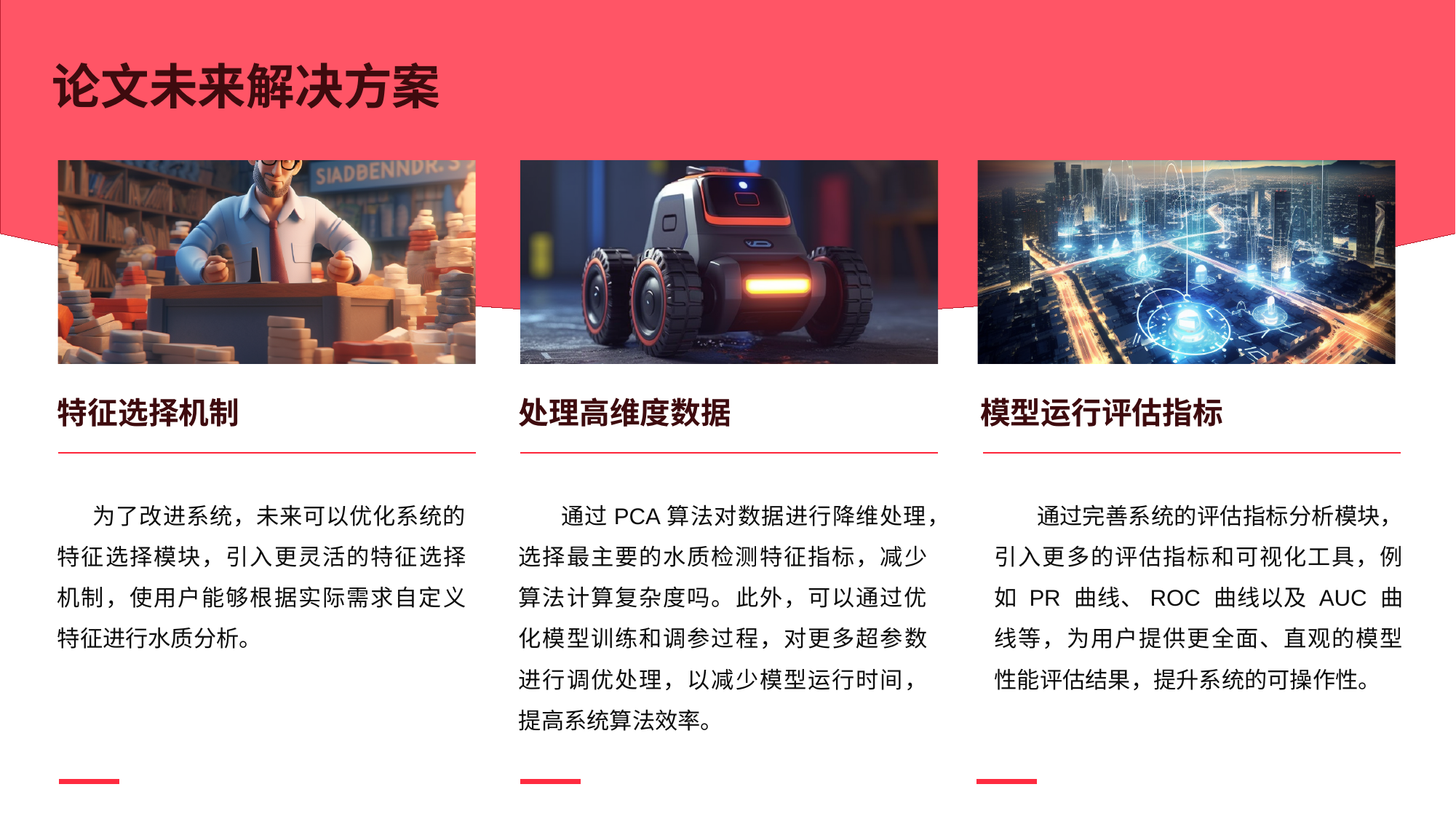

论文未来解决方案

特征选择机制
处理高维度数据
模型运行评估指标
      通过PCA算法对数据进行降维处理，选择最主要的水质检测特征指标，减少算法计算复杂度吗。此外，可以通过优化模型训练和调参过程，对更多超参数进行调优处理，以减少模型运行时间，提高系统算法效率。
       通过完善系统的评估指标分析模块，引入更多的评估指标和可视化工具，例如 PR 曲线、ROC 曲线以及 AUC 曲线等，为用户提供更全面、直观的模型性能评估结果，提升系统的可操作性。
为了改进系统，未来可以优化系统的特征选择模块，引入更灵活的特征选择机制，使用户能够根据实际需求自定义特征进行水质分析。